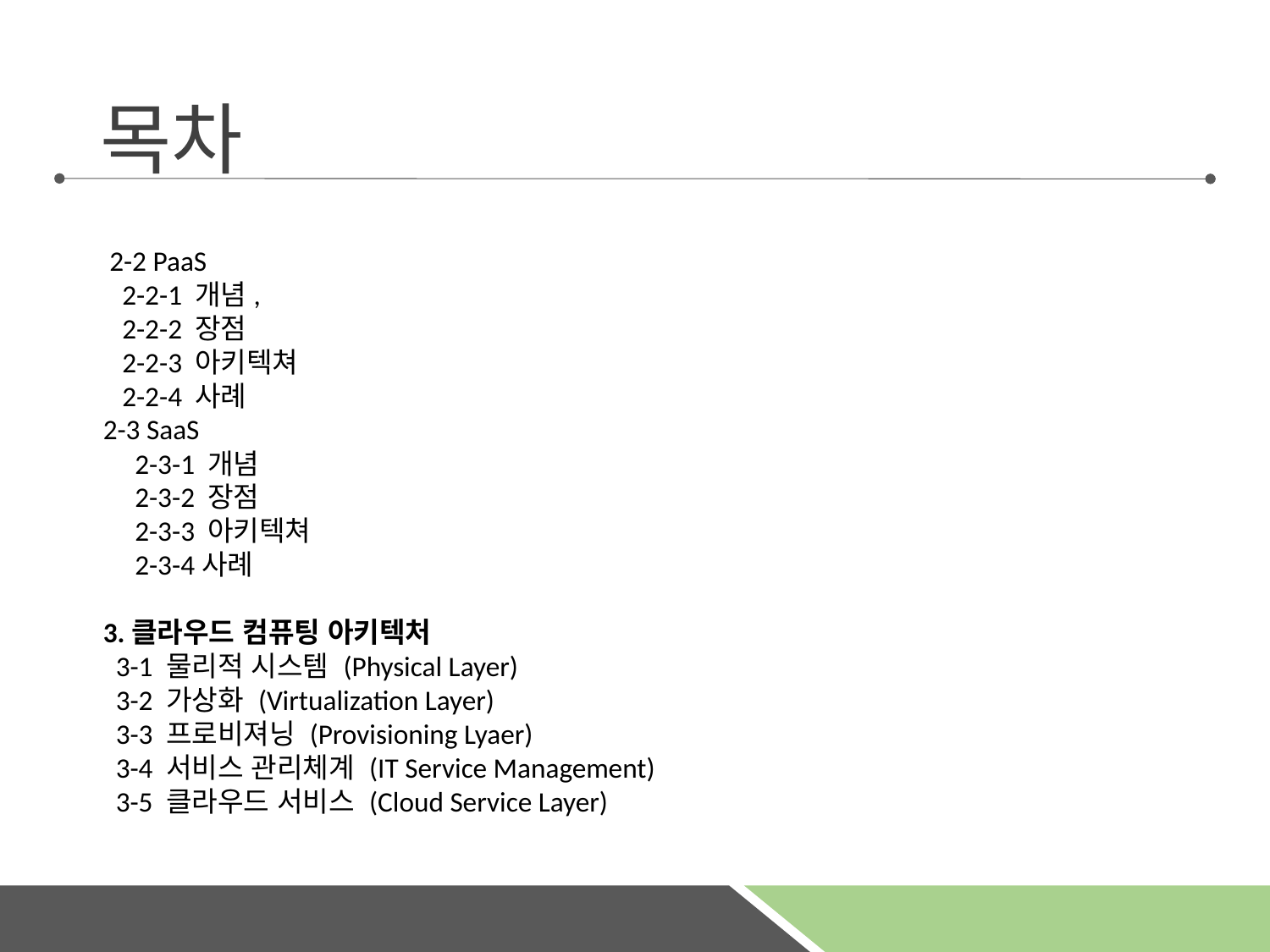

# 목차
 2-2 PaaS
   2-2-1 개념,
   2-2-2 장점
   2-2-3 아키텍쳐
   2-2-4 사례
2-3 SaaS
     2-3-1 개념
     2-3-2 장점
     2-3-3 아키텍쳐
     2-3-4사례

3.클라우드 컴퓨팅 아키텍처
  3-1 물리적 시스템 (Physical Layer)
  3-2 가상화 (Virtualization Layer)
  3-3 프로비져닝 (Provisioning Lyaer)
  3-4 서비스 관리체계 (IT Service Management)
  3-5 클라우드 서비스 (Cloud Service Layer)